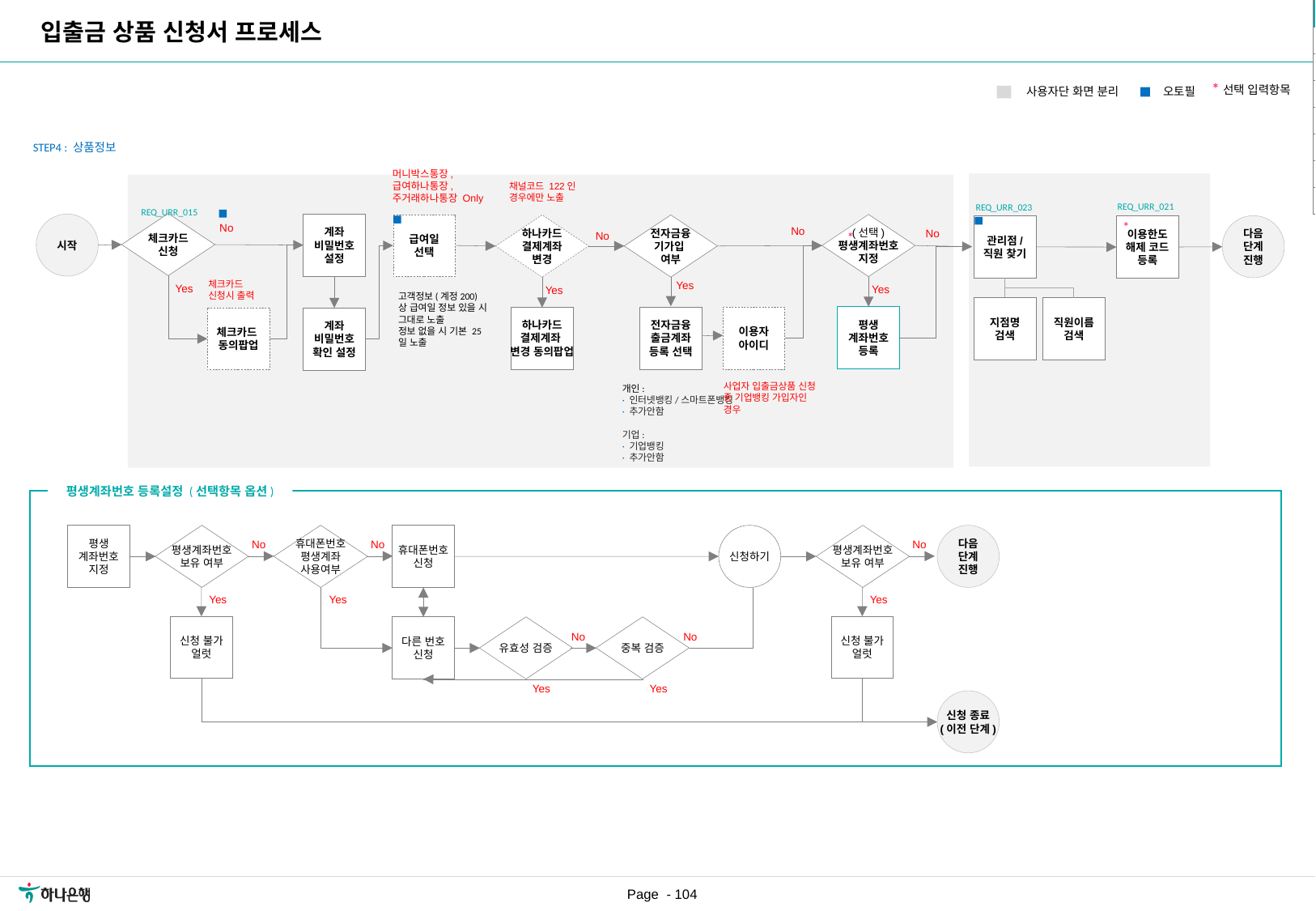

| 요구사항ID |
| --- |
| REQ\_URR\_015 |
| REQ\_URR\_019 |
| REQ\_URR\_021 |
| REQ\_URR\_023 |
| REQ\_URR\_024 |
|  |
|  |
입출금 상품 신청서 프로세스
*선택 입력항목
오토필
사용자단 화면 분리

STEP4 : 상품정보
머니박스통장,
급여하나통장, 주거래하나통장 Only

채널코드 122인 경우에만 노출
REQ_URR_021
REQ_URR_023
REQ_URR_015

*
체크카드
신청
시작
계좌
비밀번호
설정
(선택)
평생계좌번호
지정
급여일
선택
전자금융
기가입
여부
하나카드
결제계좌
변경

다음
단계
진행
No
관리점/
직원 찾기
이용한도
해제 코드
등록

No
No
*
No
체크카드
신청시 출력
Yes
Yes
Yes
Yes
고객정보(계정200) 상 급여일 정보 있을 시 그대로 노출
정보 없을 시 기본 25일 노출
지점명
검색
직원이름
검색
평생
계좌번호
등록
하나카드
결제계좌
변경 동의팝업
전자금융
출금계좌
등록 선택
이용자
아이디
체크카드
동의팝업
계좌
비밀번호
확인 설정
사업자 입출금상품 신청 중 기업뱅킹 가입자인 경우
개인:
· 인터넷뱅킹/스마트폰뱅킹
· 추가안함

기업:
· 기업뱅킹
· 추가안함
평생계좌번호 등록설정 (선택항목 옵션)

다음
단계
진행
평생계좌번호
보유 여부
휴대폰번호
평생계좌
사용여부
평생계좌번호
보유 여부
평생
계좌번호
지정
휴대폰번호
신청
신청하기
No
No
No
Yes
Yes
Yes
신청 불가
얼럿
신청 불가
얼럿
다른 번호
신청
유효성 검증
중복 검증
No
No
Yes
Yes
신청 종료
(이전 단계)